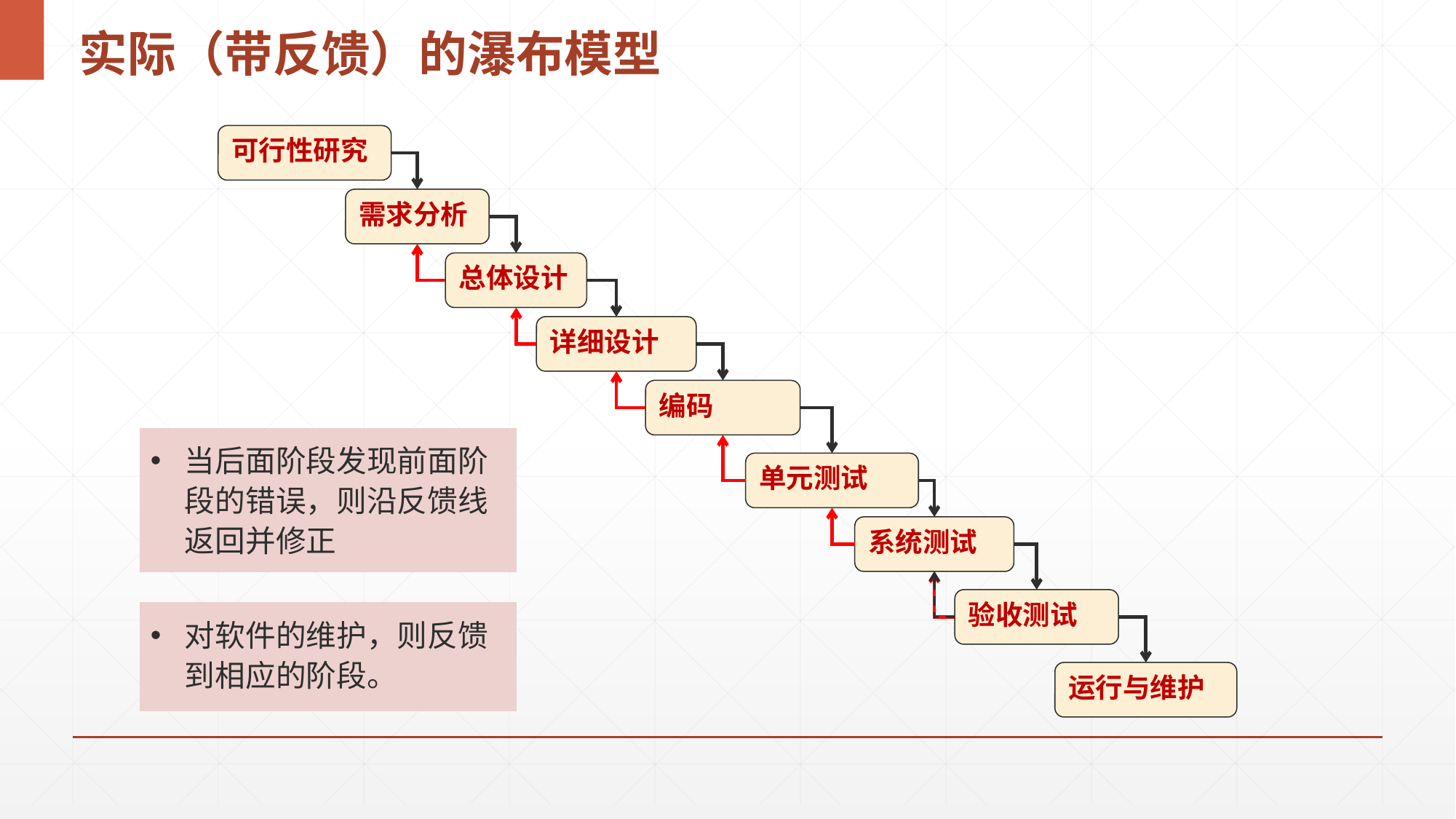

# 实际（带反馈）的瀑布模型
可行性研究
需求分析
总体设计
详细设计
编码
当后面阶段发现前面阶段的错误，则沿反馈线返回并修正
单元测试
系统测试
验收测试
对软件的维护，则反馈到相应的阶段。
运行与维护